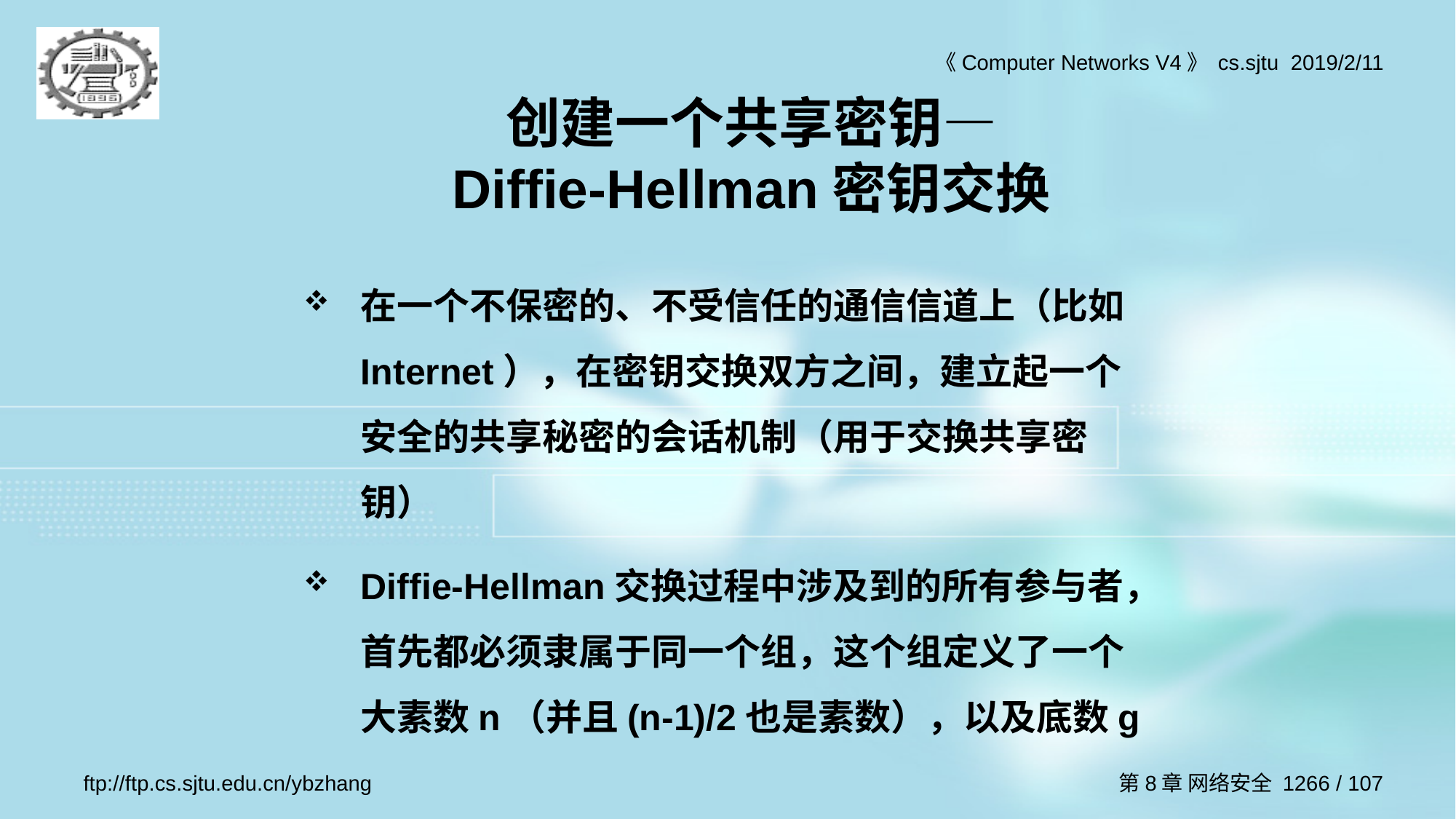

创建一个共享密钥—
Diffie-Hellman密钥交换
在一个不保密的、不受信任的通信信道上（比如Internet），在密钥交换双方之间，建立起一个安全的共享秘密的会话机制（用于交换共享密钥）
Diffie-Hellman交换过程中涉及到的所有参与者，首先都必须隶属于同一个组，这个组定义了一个大素数n（并且(n-1)/2也是素数），以及底数g